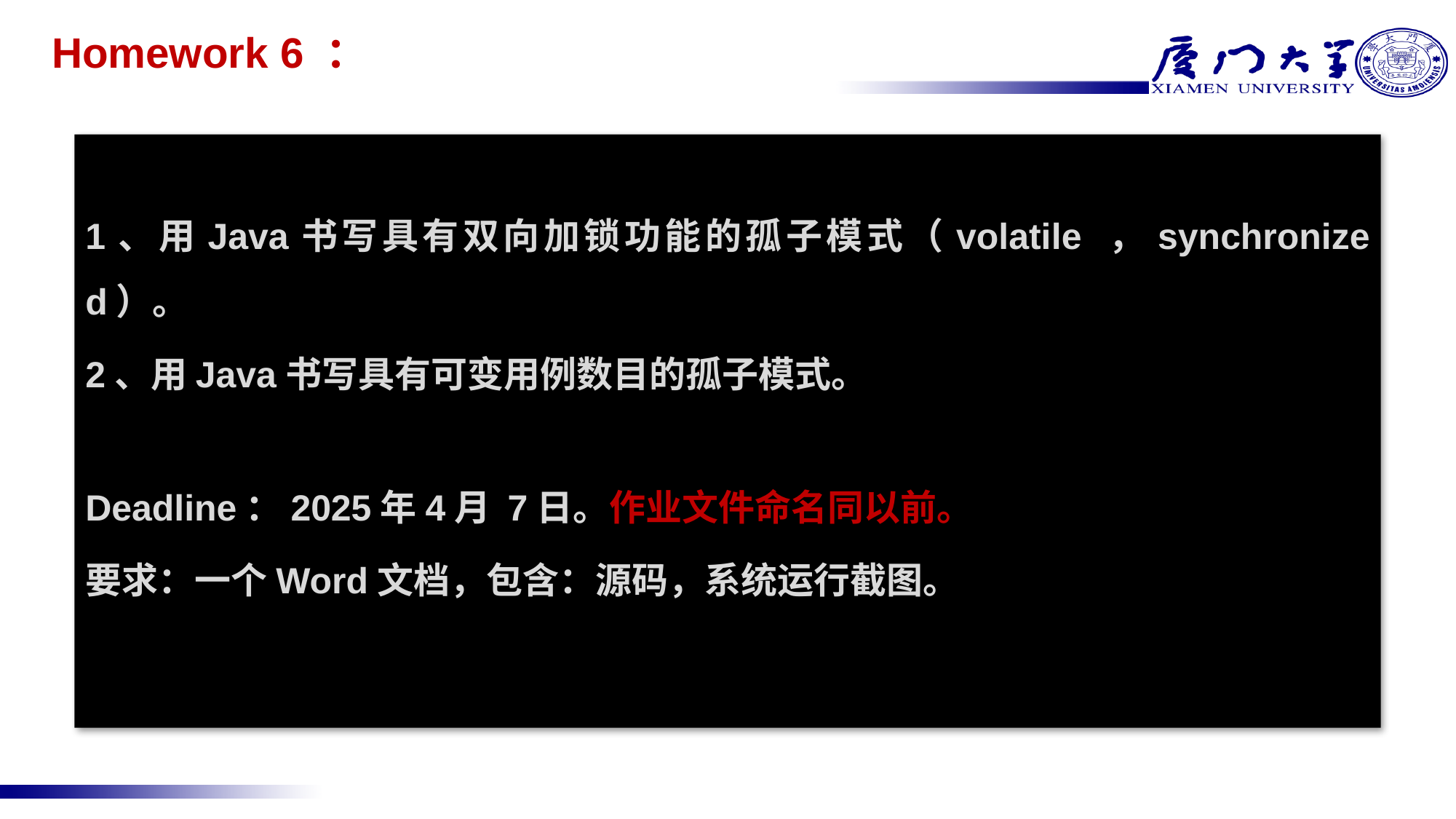

# Homework 6 ：

1、用Java书写具有双向加锁功能的孤子模式（volatile ，synchronized）。
2、用Java书写具有可变用例数目的孤子模式。

Deadline：2025年4月 7日。作业文件命名同以前。
要求：一个Word文档，包含：源码，系统运行截图。